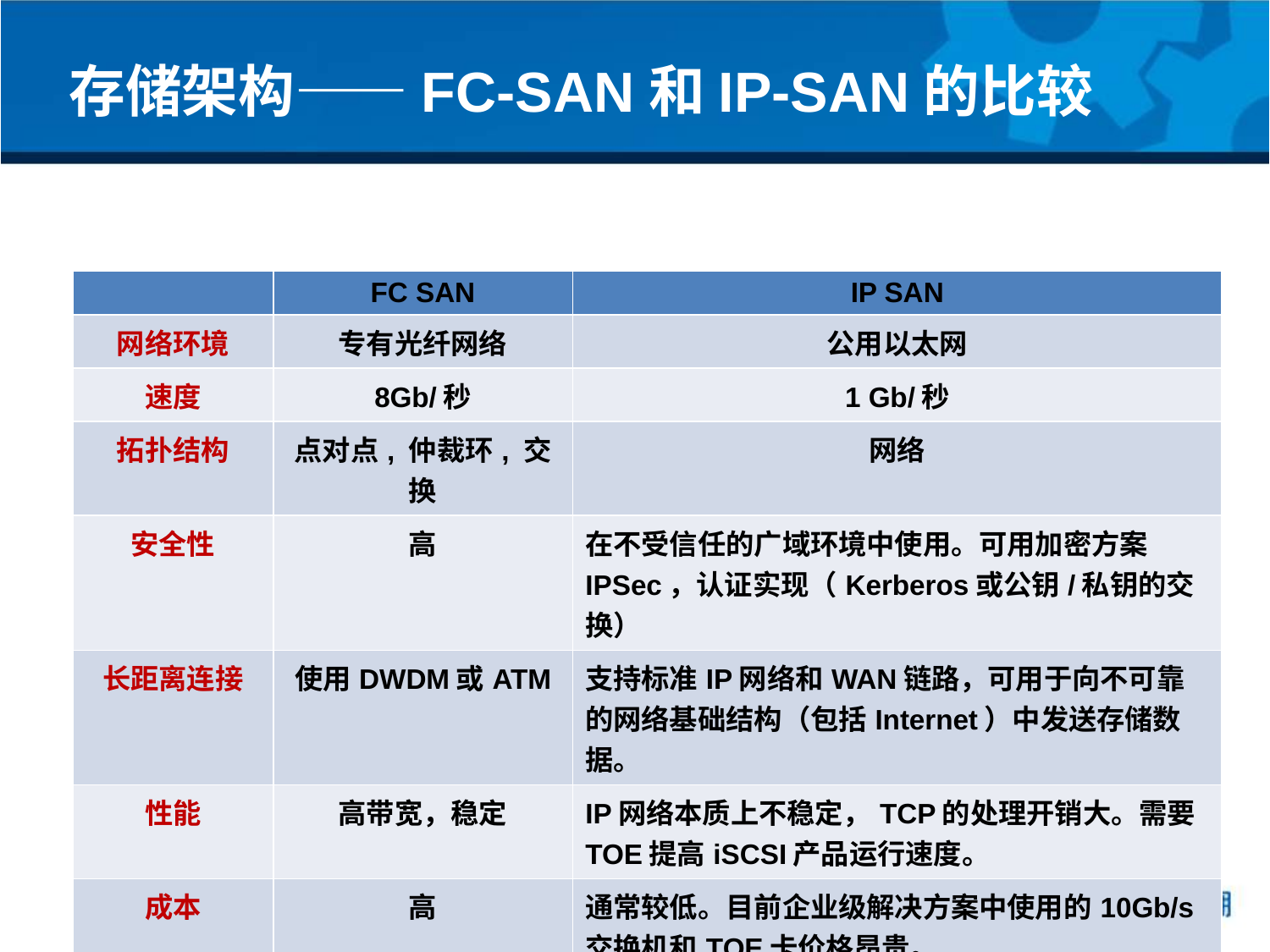

存储架构——FC-SAN和IP-SAN的比较
|  | FC SAN | IP SAN |
| --- | --- | --- |
| 网络环境 | 专有光纤网络 | 公用以太网 |
| 速度 | 8Gb/秒 | 1 Gb/秒 |
| 拓扑结构 | 点对点, 仲裁环, 交换 | 网络 |
| 安全性 | 高 | 在不受信任的广域环境中使用。可用加密方案IPSec，认证实现（Kerberos或公钥/私钥的交换） |
| 长距离连接 | 使用DWDM或ATM | 支持标准IP网络和WAN链路，可用于向不可靠的网络基础结构（包括Internet）中发送存储数据。 |
| 性能 | 高带宽，稳定 | IP网络本质上不稳定，TCP的处理开销大。需要TOE提高iSCSI产品运行速度。 |
| 成本 | 高 | 通常较低。目前企业级解决方案中使用的10Gb/s交换机和TOE卡价格昂贵。 |